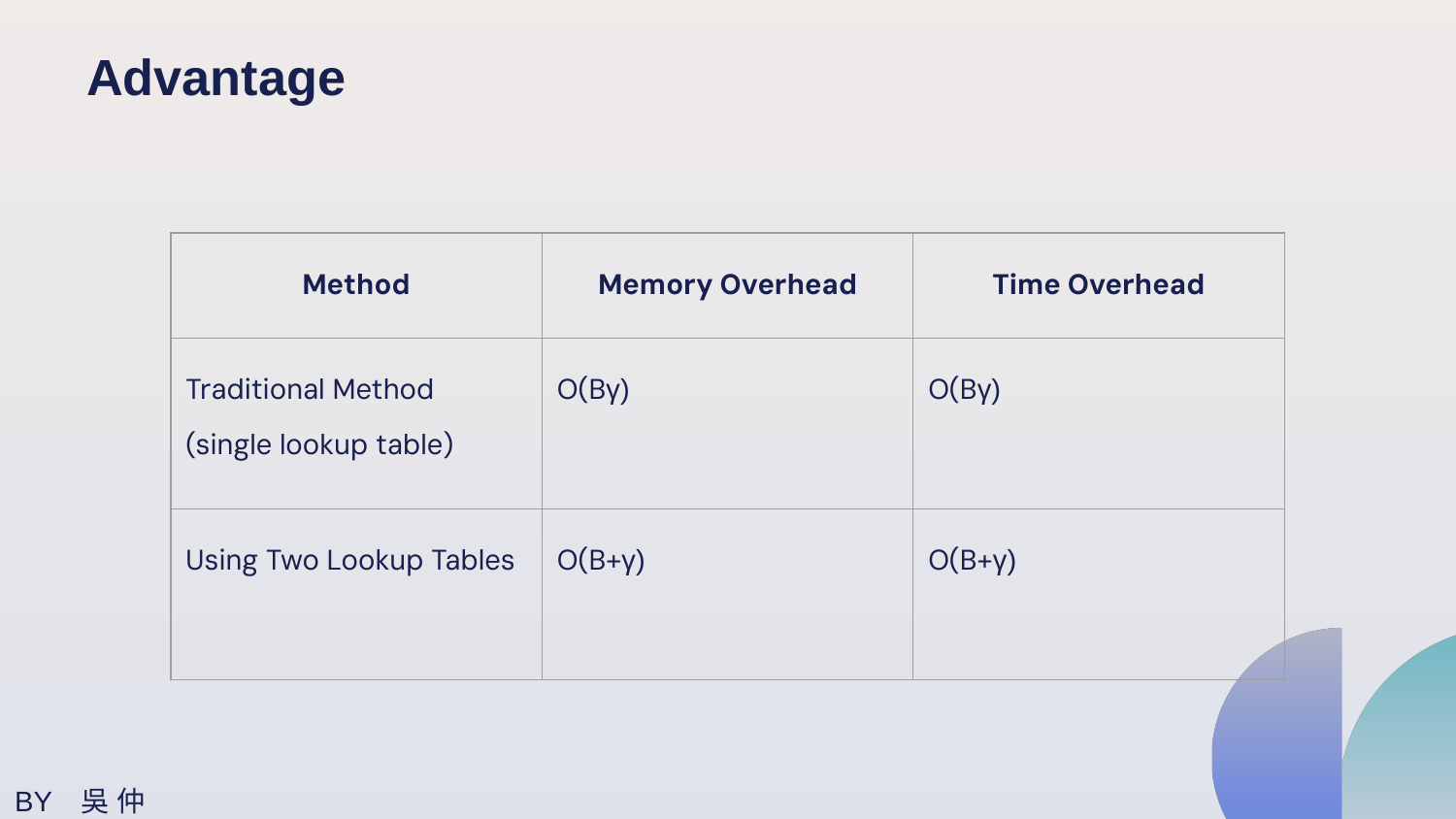

# Advantage
| Method | Memory Overhead | Time Overhead |
| --- | --- | --- |
| Traditional Method (single lookup table) | O(Bγ) | O(Bγ) |
| Using Two Lookup Tables | O(B+γ) | O(B+γ) |
BY 吳仲霖